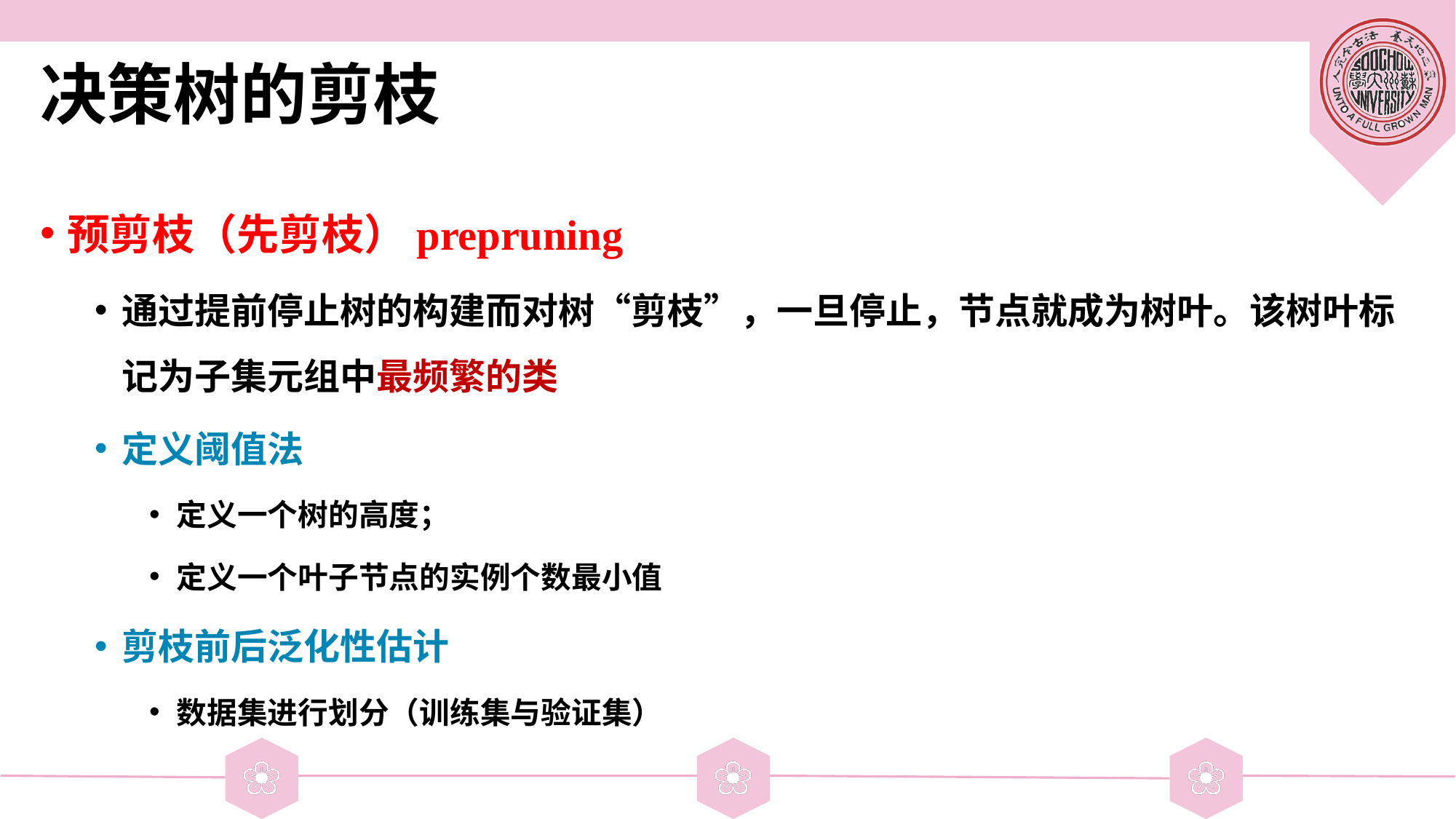

# 决策树的剪枝
预剪枝（先剪枝）prepruning
通过提前停止树的构建而对树“剪枝”，一旦停止，节点就成为树叶。该树叶标记为子集元组中最频繁的类
定义阈值法
定义一个树的高度；
定义一个叶子节点的实例个数最小值
剪枝前后泛化性估计
数据集进行划分（训练集与验证集）